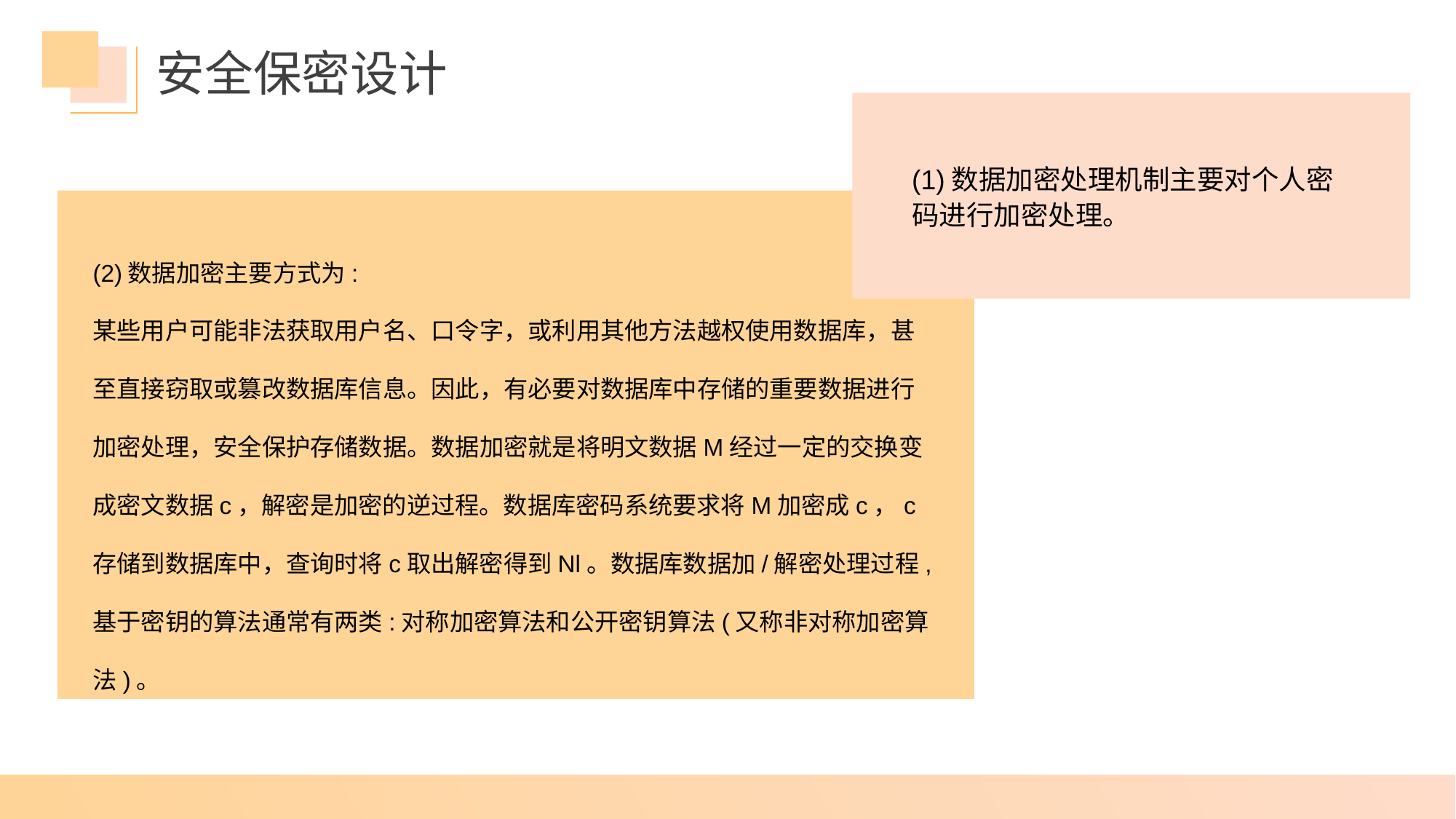

安全保密设计

(1)数据加密处理机制主要对个人密码进行加密处理。

(2)数据加密主要方式为:
某些用户可能非法获取用户名、口令字，或利用其他方法越权使用数据库，甚至直接窃取或篡改数据库信息。因此，有必要对数据库中存储的重要数据进行加密处理，安全保护存储数据。数据加密就是将明文数据M经过一定的交换变成密文数据c，解密是加密的逆过程。数据库密码系统要求将M加密成c，c存储到数据库中，查询时将c取出解密得到Nl。数据库数据加/解密处理过程,基于密钥的算法通常有两类:对称加密算法和公开密钥算法(又称非对称加密算法)。